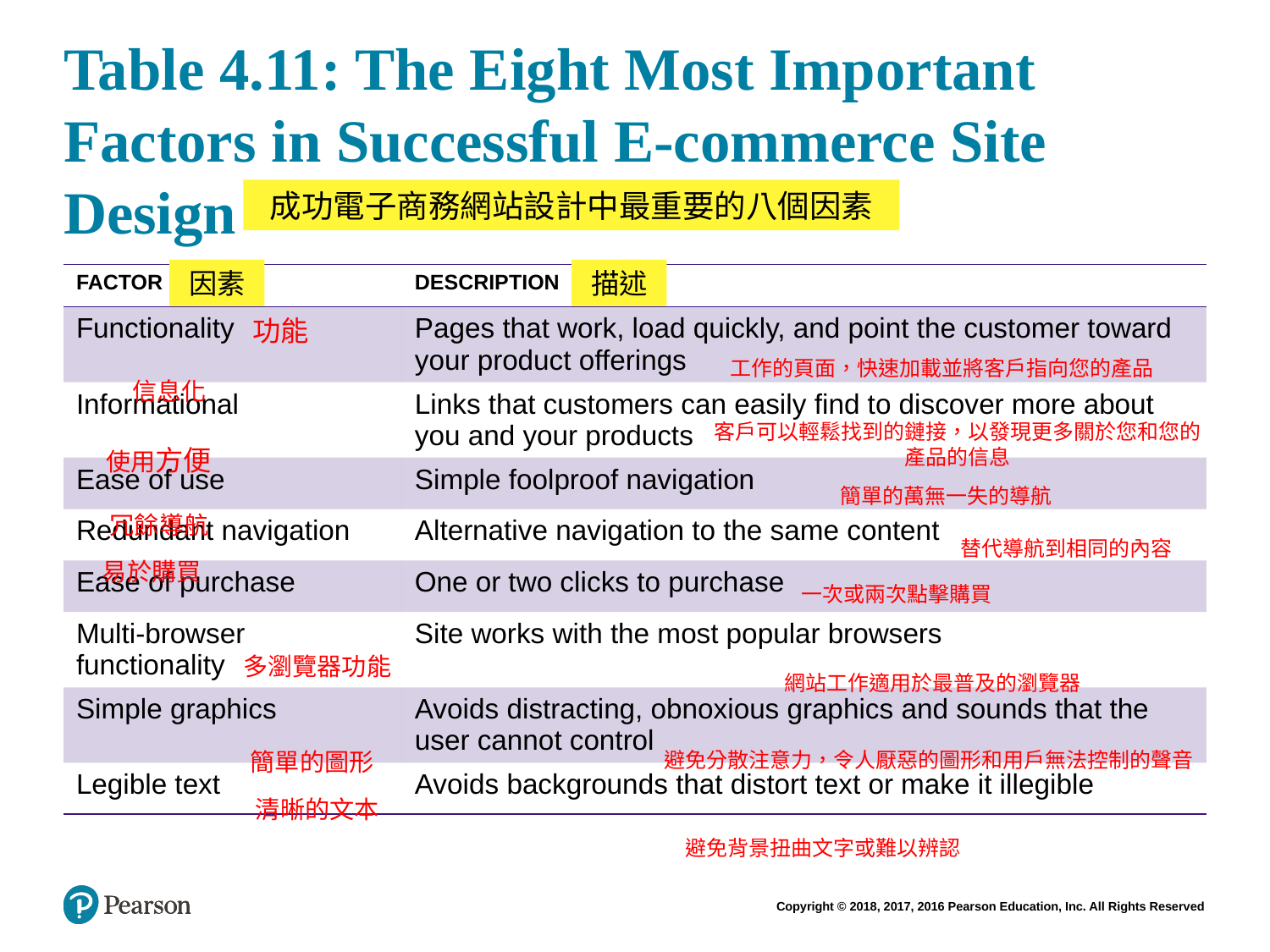

# Table 4.11: The Eight Most Important Factors in Successful E-commerce Site Design
成功電子商務網站設計中最重要的八個因素
因素
描述
| FACTOR | DESCRIPTION |
| --- | --- |
| Functionality | Pages that work, load quickly, and point the customer toward your product offerings |
| Informational | Links that customers can easily find to discover more about you and your products |
| Ease of use | Simple foolproof navigation |
| Redundant navigation | Alternative navigation to the same content |
| Ease of purchase | One or two clicks to purchase |
| Multi-browser functionality | Site works with the most popular browsers |
| Simple graphics | Avoids distracting, obnoxious graphics and sounds that the user cannot control |
| Legible text | Avoids backgrounds that distort text or make it illegible |
功能
工作的頁面，快速加載並將客戶指向您的產品
信息化
客戶可以輕鬆找到的鏈接，以發現更多關於您和您的產品的信息
使用方便
簡單的萬無一失的導航
冗餘導航
替代導航到相同的內容
易於購買
一次或兩次點擊購買
多瀏覽器功能
網站工作適用於最普及的瀏覽器
簡單的圖形
避免分散注意力，令人厭惡的圖形和用戶無法控制的聲音
清晰的文本
避免背景扭曲文字或難以辨認